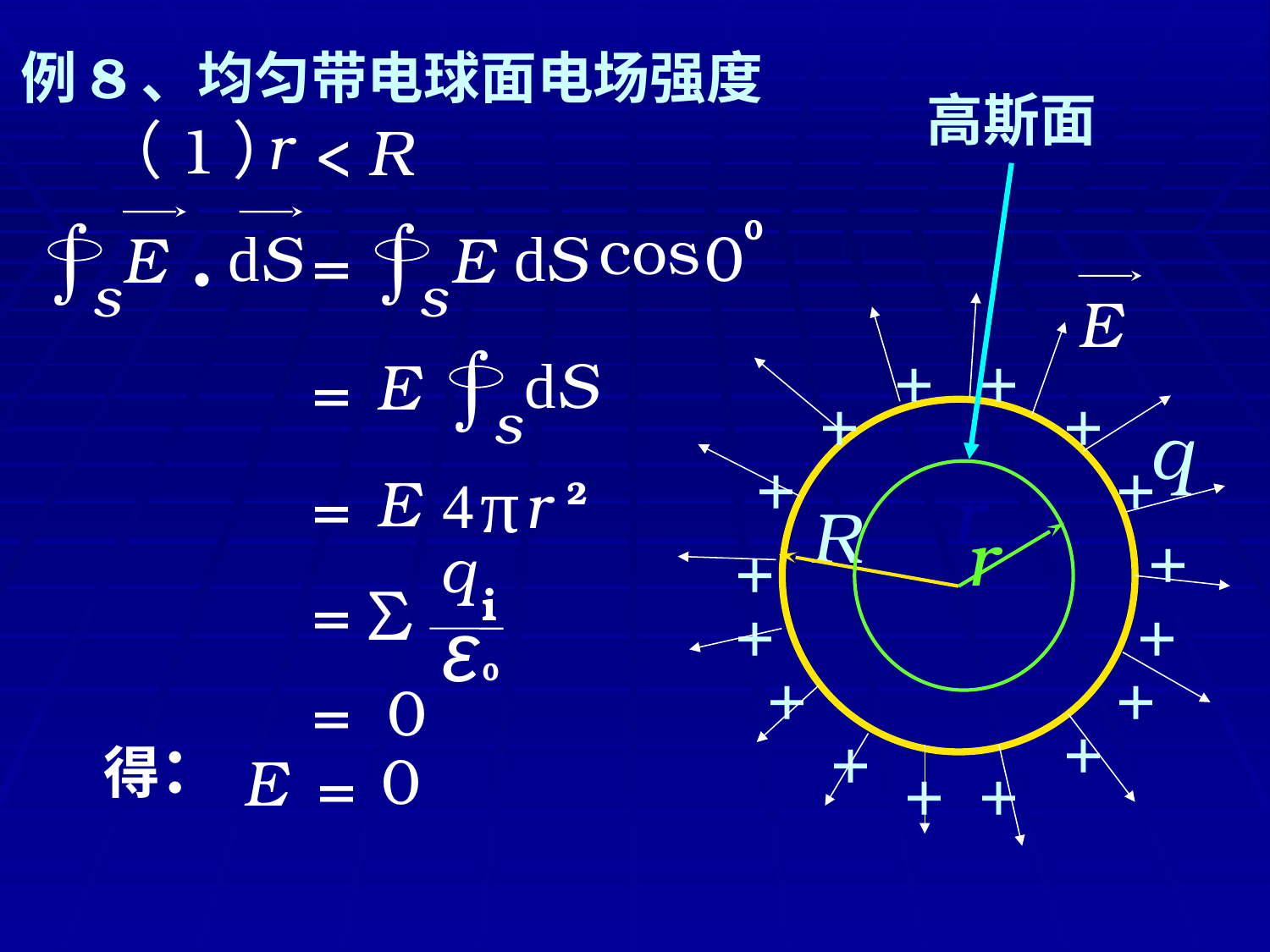

例8、均匀带电球面电场强度
高斯面

r
（1）
<
R
.
cos
0
∫

s
∫

s
0
d
S
d
S

E
E
=

E
+
+
+
+
q

+
+
r
R
+
+

+
+
+
+
+
+
+
+
∫

s
d
S
E
=
π
E
4
r
=
2

r
q
Σ
=
i
ε
0

0
=
得：
0
E
=